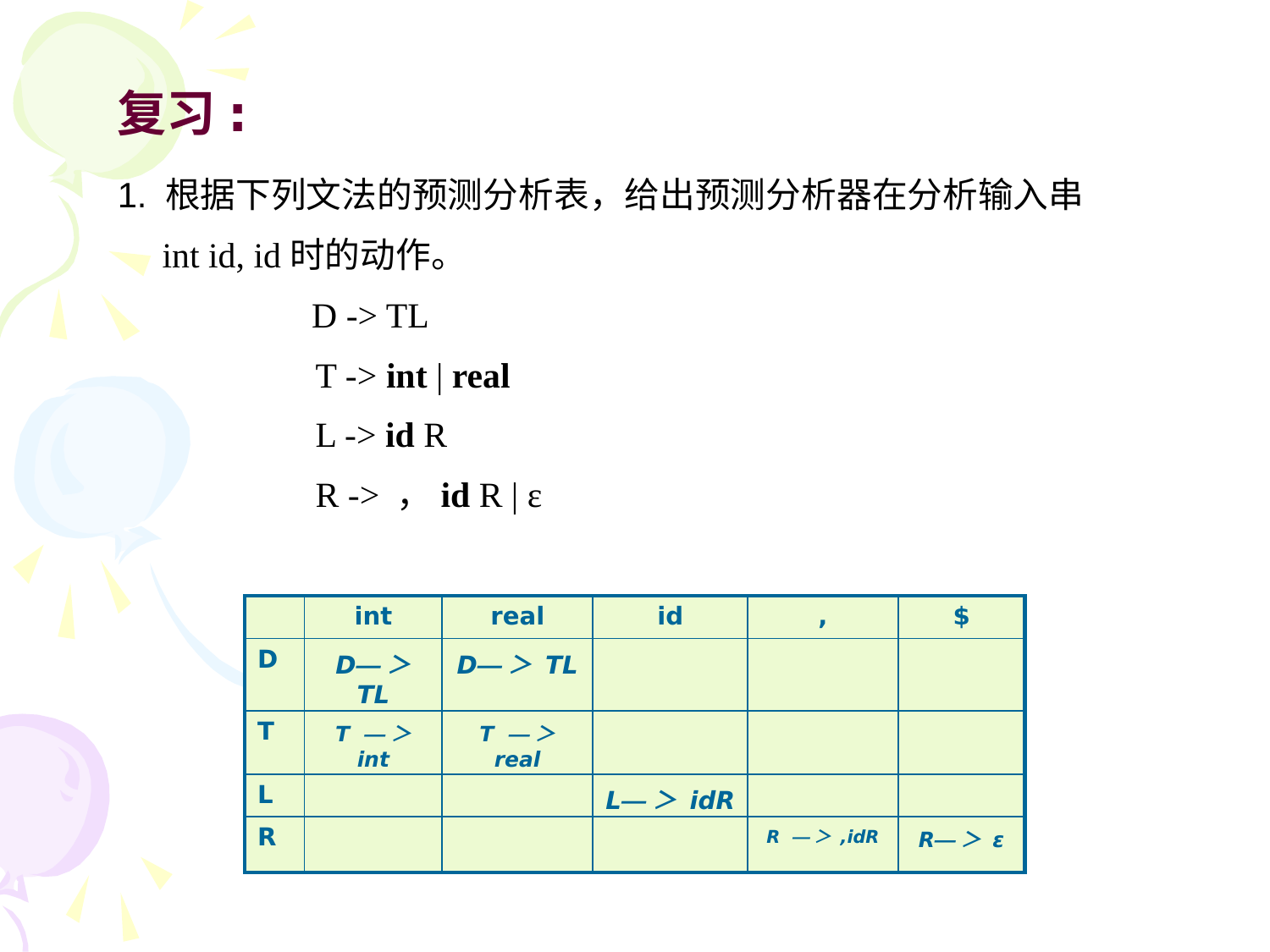

复习:
根据下列文法的预测分析表，给出预测分析器在分析输入串
    int id, id时的动作。
      D -> TL
        T -> int | real
        L -> id R
        R -> ，id R | ε
|  | int | real | id | , | $ |
| --- | --- | --- | --- | --- | --- |
| D | D—＞ TL | D—＞ TL |  |  |  |
| T | T —＞ int | T —＞ real |  |  |  |
| L |  |  | L—＞ idR |  |  |
| R |  |  |  | R —＞ ,idR | R—＞ ε |
74